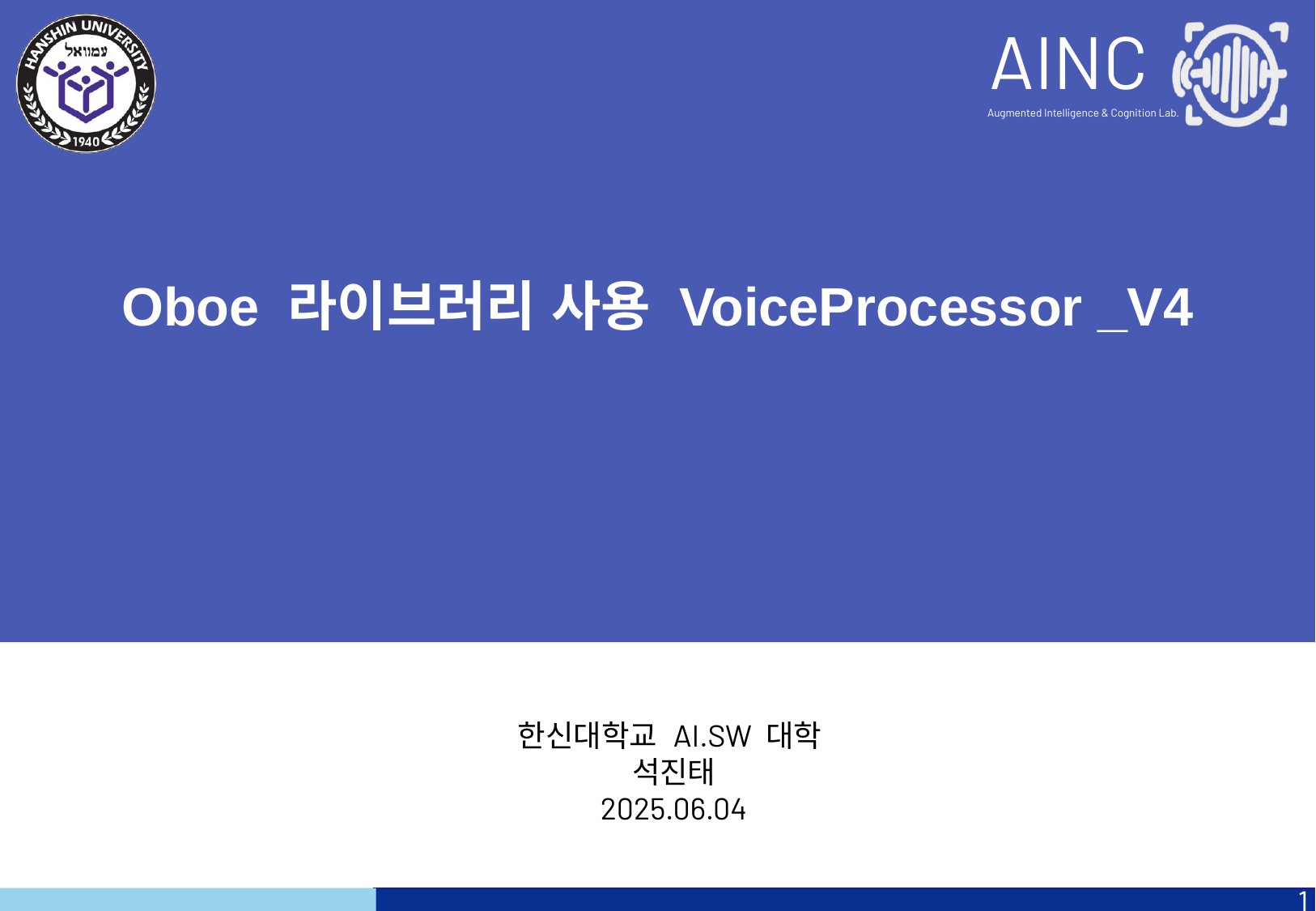

Oboe 라이브러리 사용 VoiceProcessor _V4
한신대학교 AI.SW 대학
석진태
2025.06.04
1